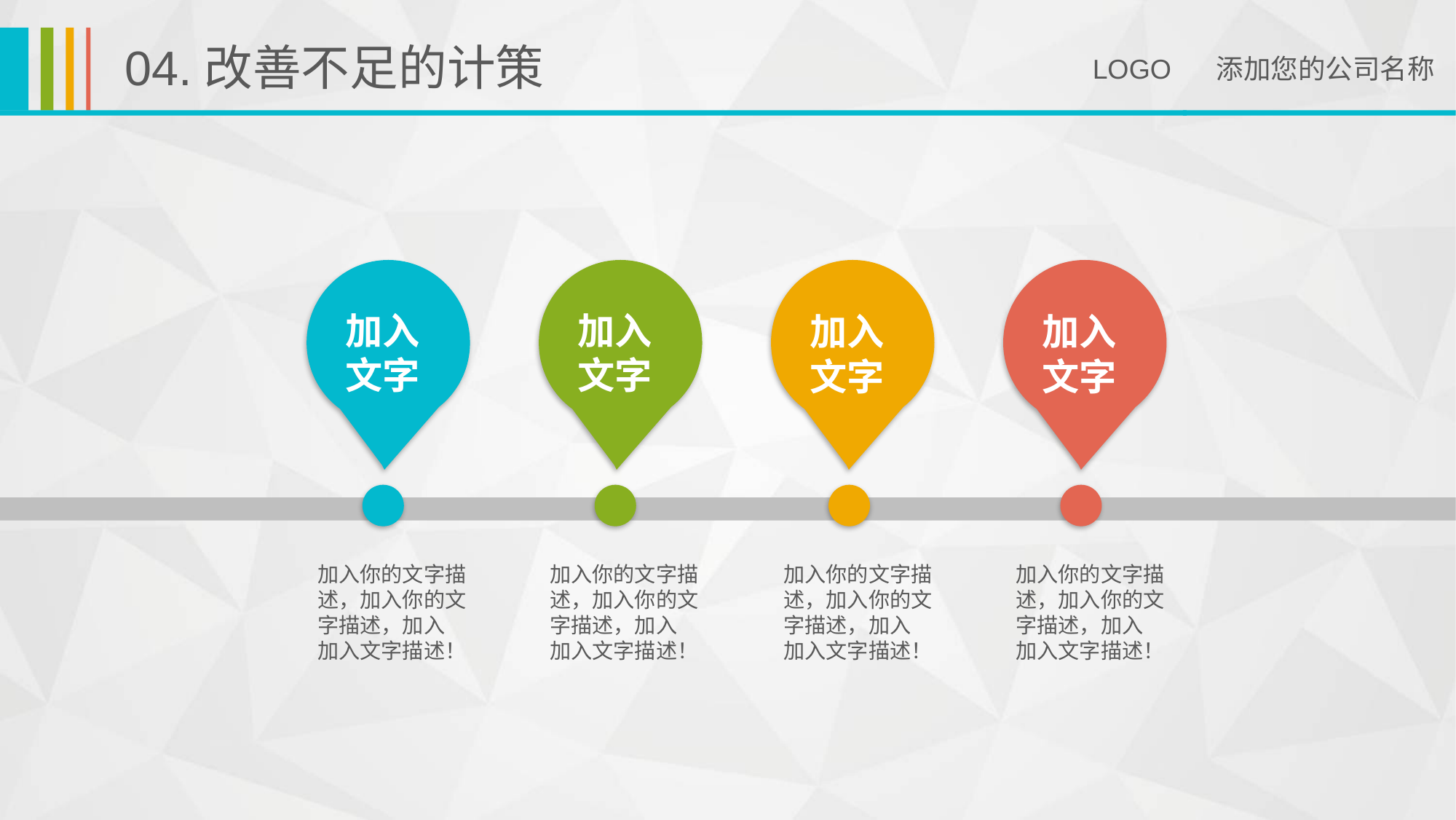

04.改善不足的计策
LOGO     添加您的公司名称

加入
文字
加入
文字
加入
文字
加入
文字

加入你的文字描述，加入你的文字描述，加入
加入文字描述！
加入你的文字描述，加入你的文字描述，加入
加入文字描述！
加入你的文字描述，加入你的文字描述，加入
加入文字描述！
加入你的文字描述，加入你的文字描述，加入
加入文字描述！